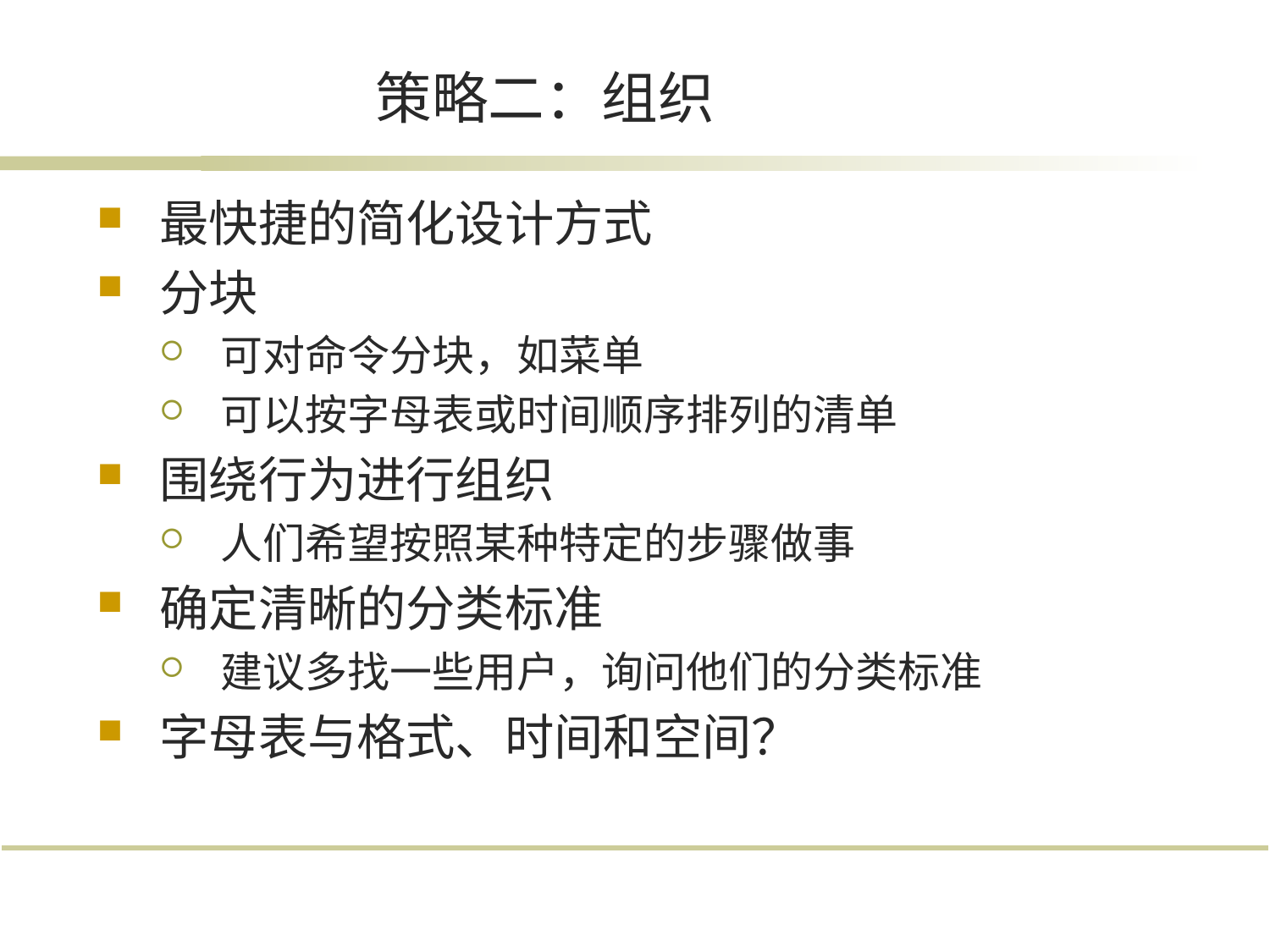

策略二：组织
最快捷的简化设计方式
分块
可对命令分块，如菜单
可以按字母表或时间顺序排列的清单
围绕行为进行组织
人们希望按照某种特定的步骤做事
确定清晰的分类标准
建议多找一些用户，询问他们的分类标准
字母表与格式、时间和空间？